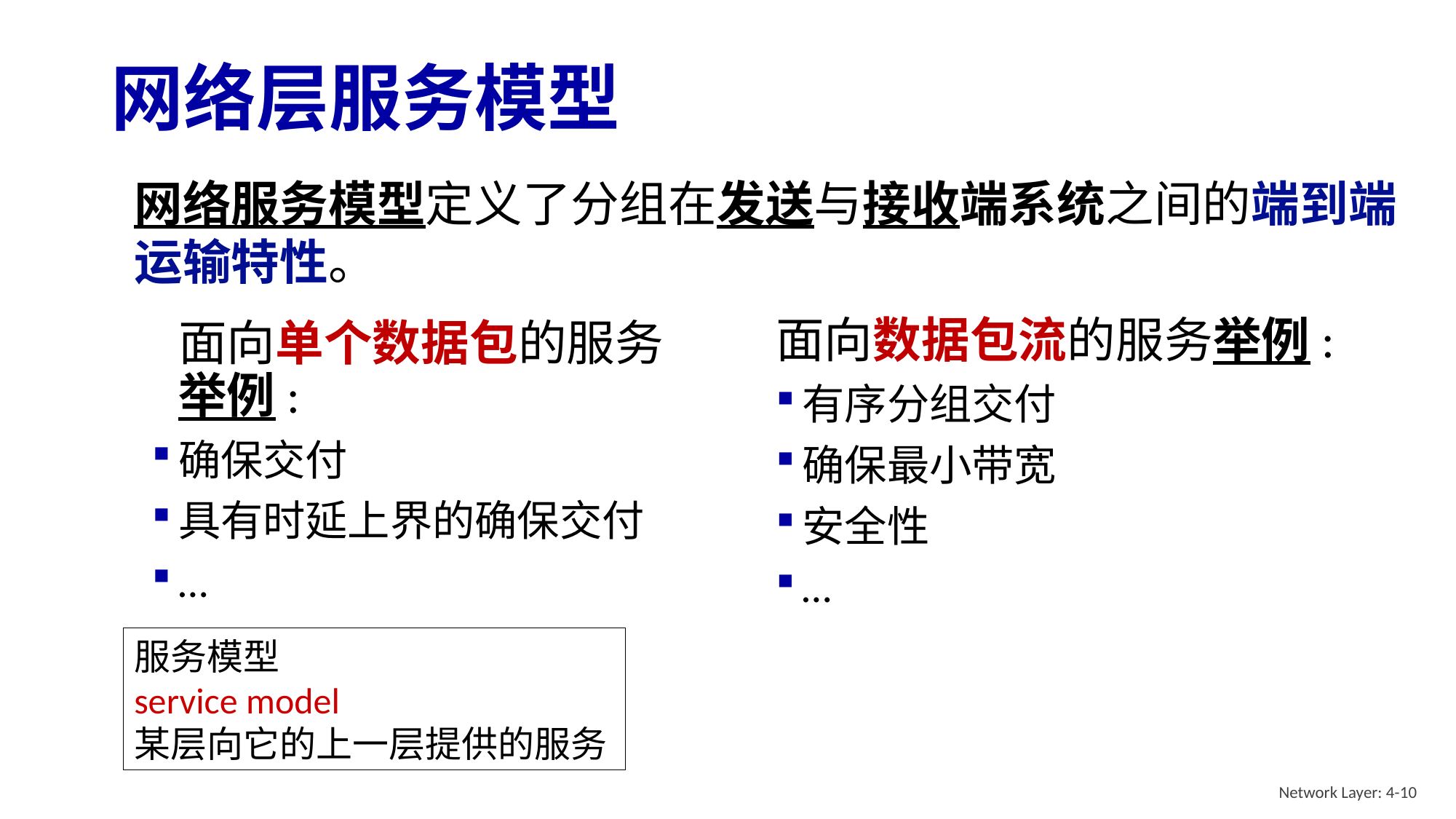

# 网络层服务模型
网络服务模型定义了分组在发送与接收端系统之间的端到端运输特性。
面向数据包流的服务举例:
有序分组交付
确保最小带宽
安全性
…

面向单个数据包的服务举例:
确保交付
具有时延上界的确保交付
…

服务模型
service model
某层向它的上一层提供的服务
Network Layer: 4-10